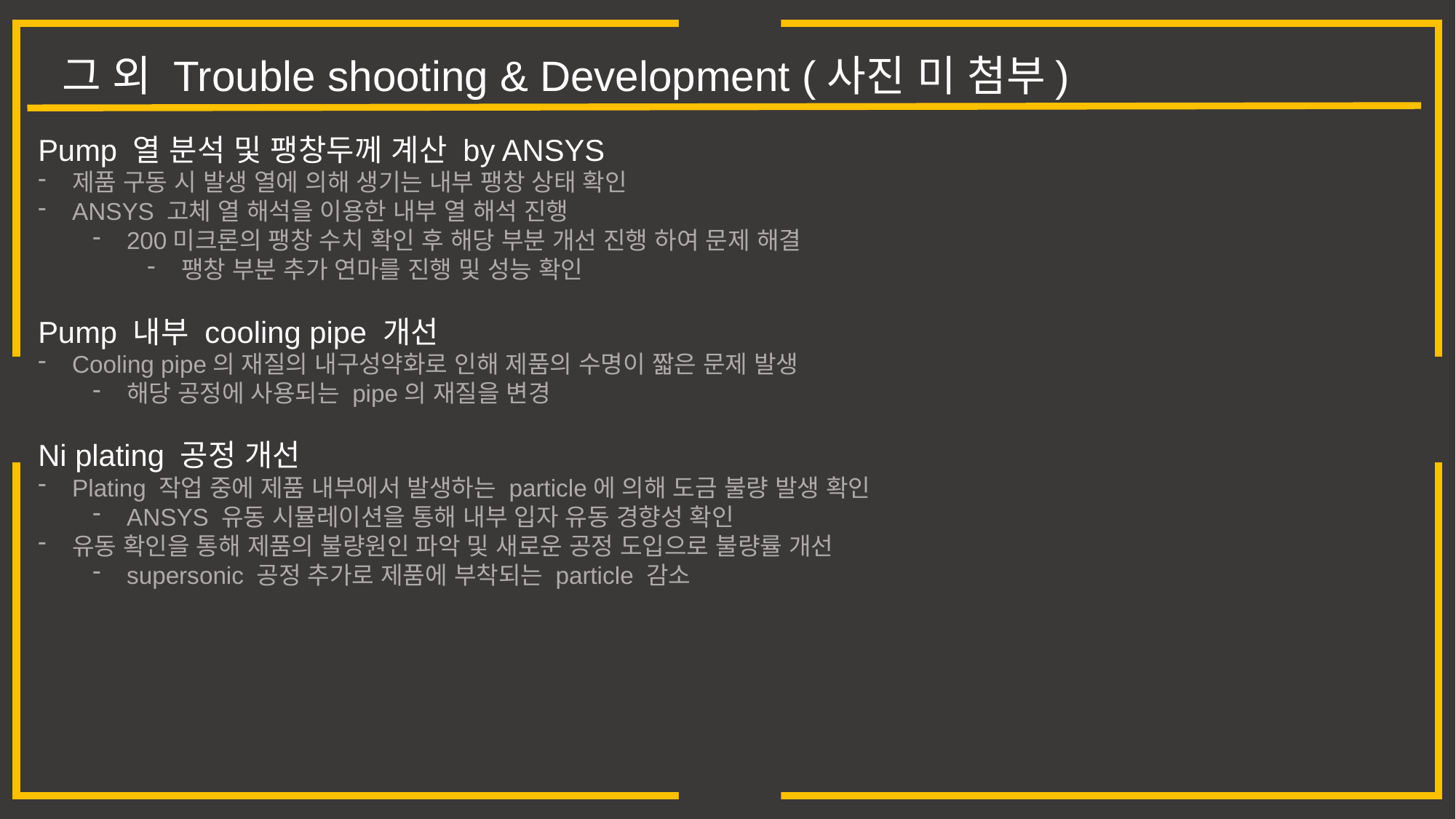

그 외 Trouble shooting & Development (사진 미 첨부)
Pump 열 분석 및 팽창두께 계산 by ANSYS
제품 구동 시 발생 열에 의해 생기는 내부 팽창 상태 확인
ANSYS 고체 열 해석을 이용한 내부 열 해석 진행
200미크론의 팽창 수치 확인 후 해당 부분 개선 진행 하여 문제 해결
팽창 부분 추가 연마를 진행 및 성능 확인

Pump 내부 cooling pipe 개선
Cooling pipe의 재질의 내구성약화로 인해 제품의 수명이 짧은 문제 발생
해당 공정에 사용되는 pipe의 재질을 변경

Ni plating 공정 개선
Plating 작업 중에 제품 내부에서 발생하는 particle에 의해 도금 불량 발생 확인
ANSYS 유동 시뮬레이션을 통해 내부 입자 유동 경향성 확인
유동 확인을 통해 제품의 불량원인 파악 및 새로운 공정 도입으로 불량률 개선
supersonic 공정 추가로 제품에 부착되는 particle 감소